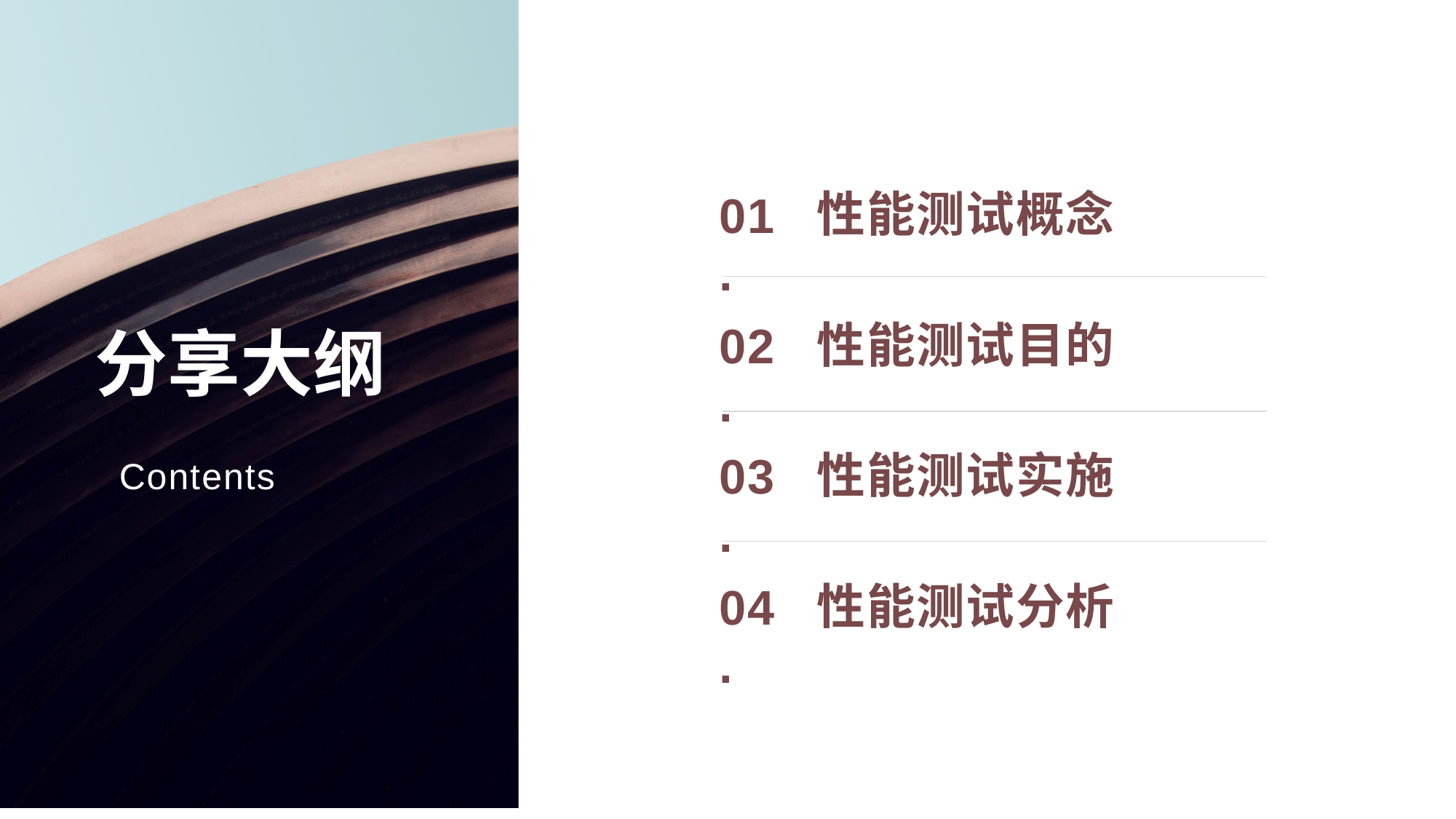

性能测试概念
01.
性能测试目的
02.
分享大纲
性能测试实施
03.
Contents
性能测试分析
04.